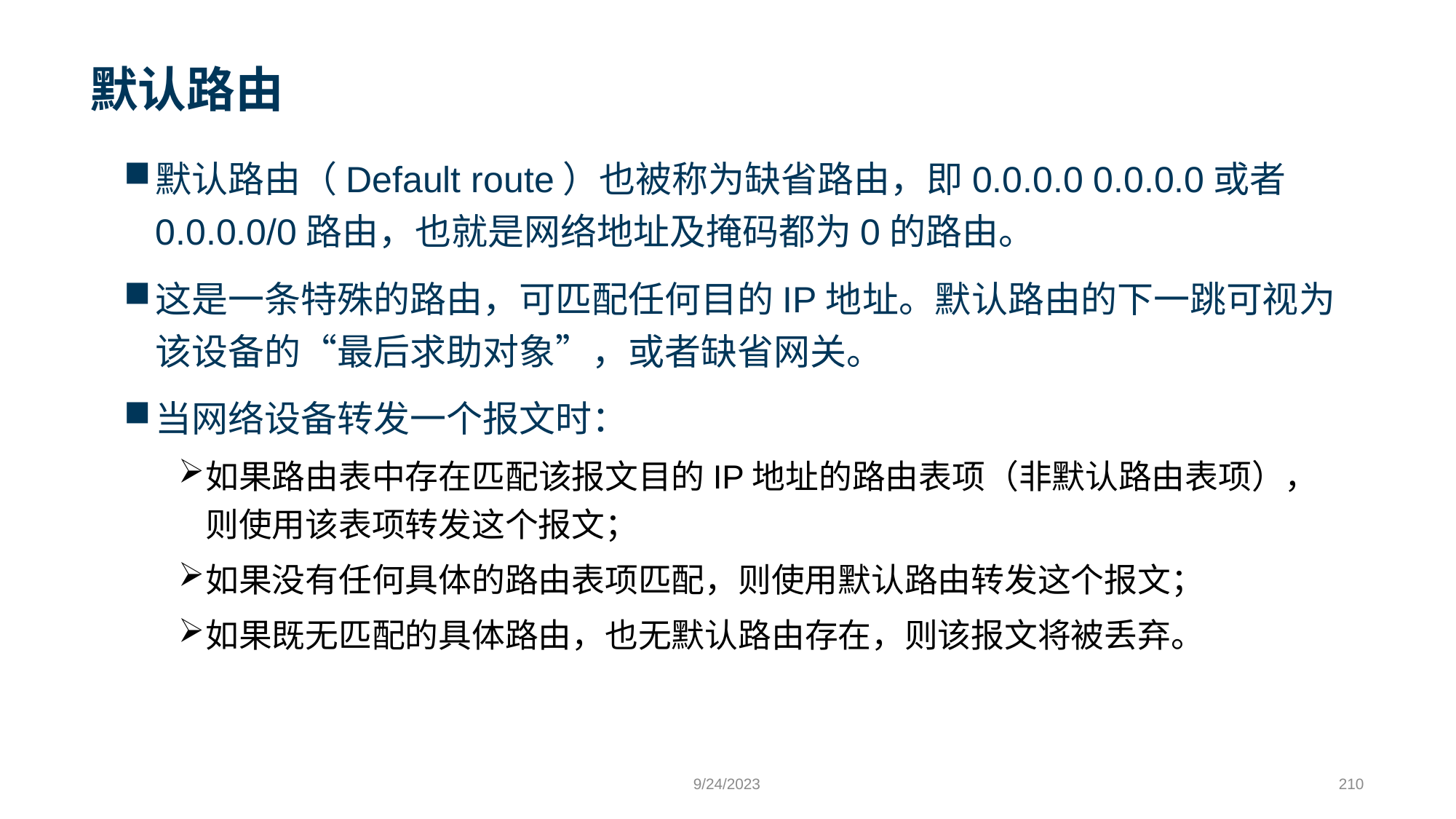

# 默认路由
默认路由（Default route）也被称为缺省路由，即0.0.0.0 0.0.0.0或者0.0.0.0/0路由，也就是网络地址及掩码都为0的路由。
这是一条特殊的路由，可匹配任何目的IP地址。默认路由的下一跳可视为该设备的“最后求助对象”，或者缺省网关。
当网络设备转发一个报文时：
如果路由表中存在匹配该报文目的IP地址的路由表项（非默认路由表项），则使用该表项转发这个报文；
如果没有任何具体的路由表项匹配，则使用默认路由转发这个报文；
如果既无匹配的具体路由，也无默认路由存在，则该报文将被丢弃。

9/24/2023
210